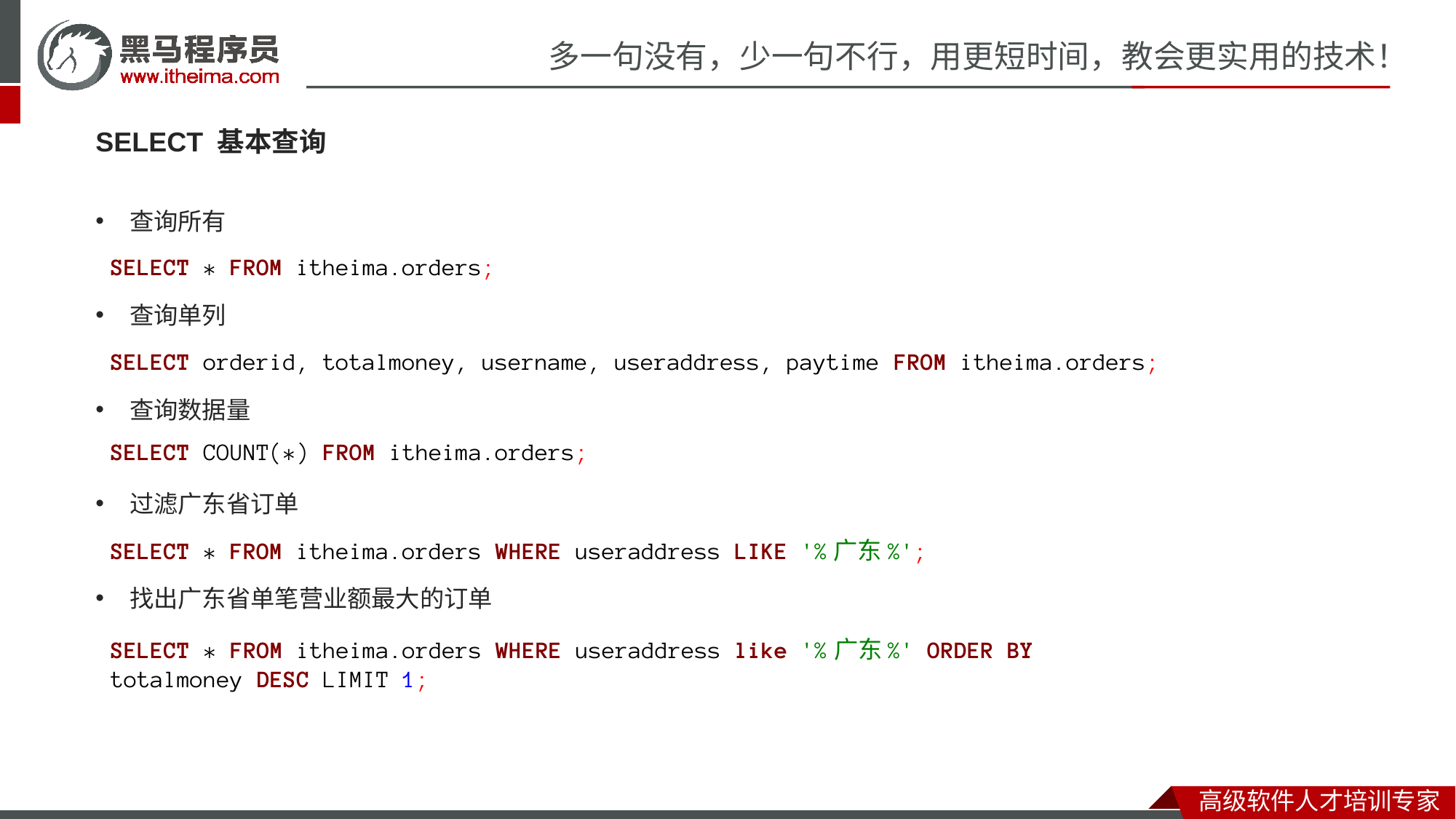

SELECT 基本查询
查询所有

查询单列

查询数据量

过滤广东省订单

找出广东省单笔营业额最大的订单

SELECT * FROM itheima.orders;
SELECT orderid, totalmoney, username, useraddress, paytime FROM itheima.orders;
SELECT COUNT(*) FROM itheima.orders;
SELECT * FROM itheima.orders WHERE useraddress LIKE '%广东%';
SELECT * FROM itheima.orders WHERE useraddress like '%广东%' ORDER BY totalmoney DESC LIMIT 1;